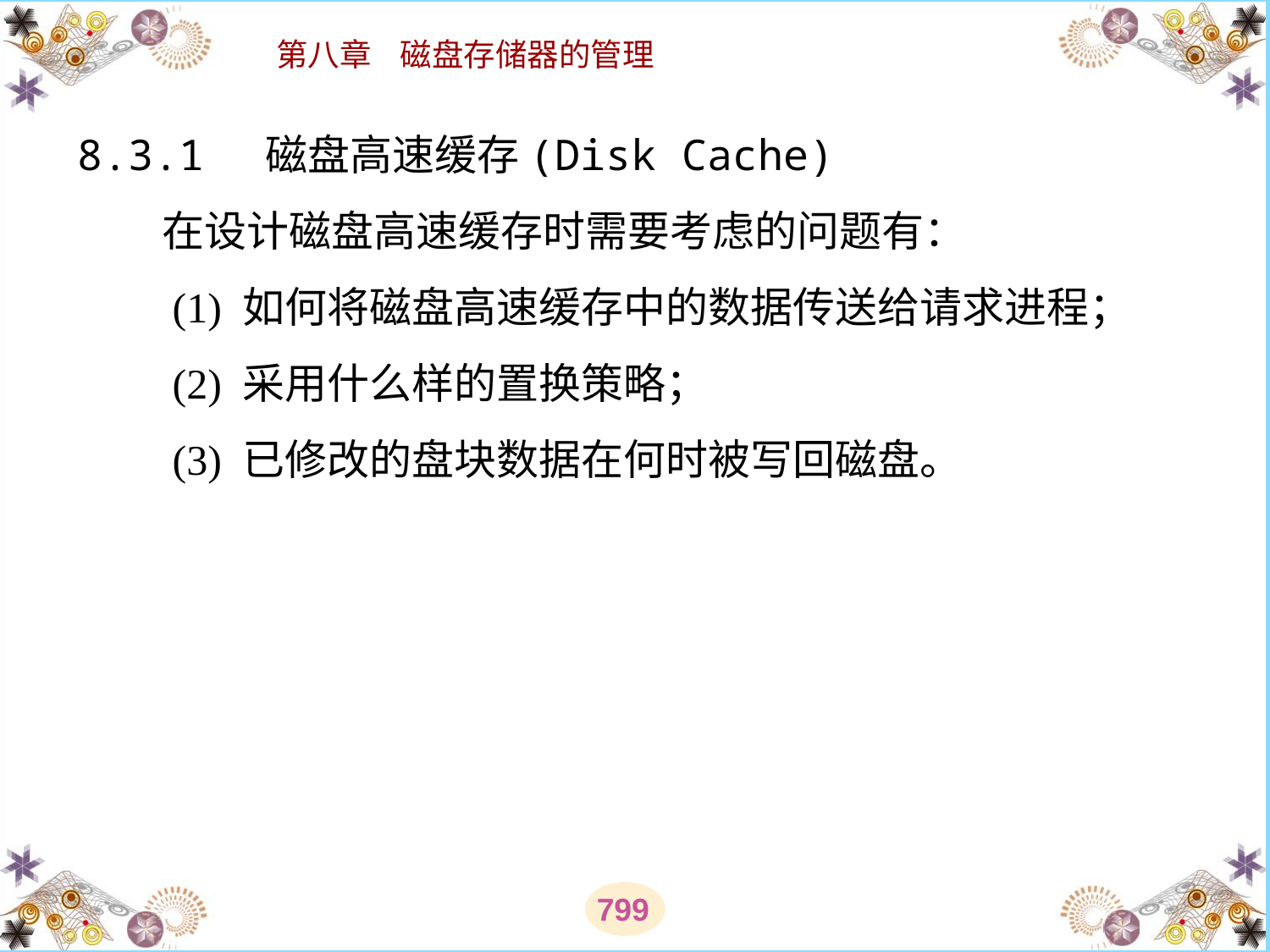

# 8.3.1  磁盘高速缓存(Disk Cache) 　　在设计磁盘高速缓存时需要考虑的问题有： 　　(1) 如何将磁盘高速缓存中的数据传送给请求进程； 　　(2) 采用什么样的置换策略； 　　(3) 已修改的盘块数据在何时被写回磁盘。